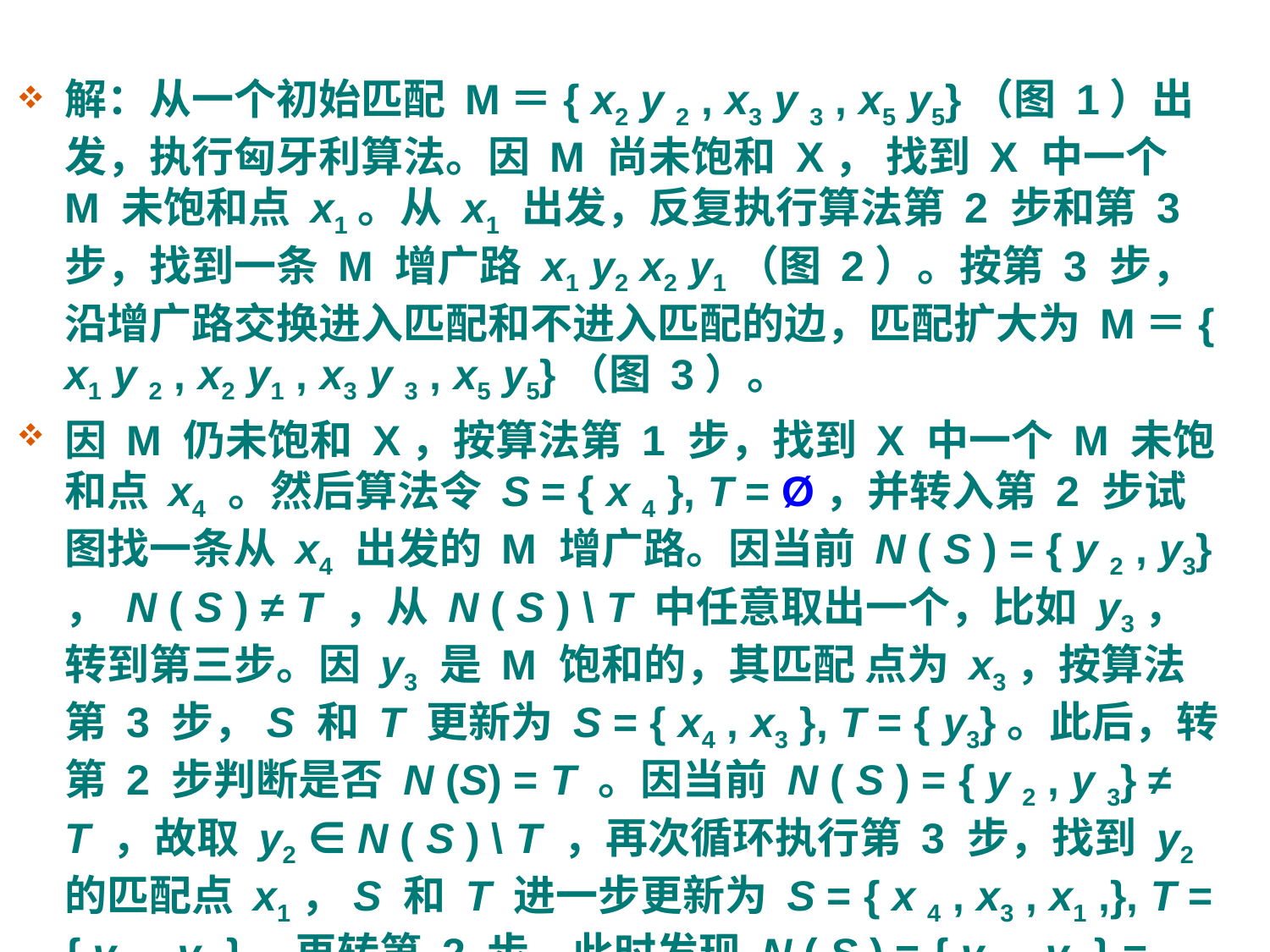

#
解：从一个初始匹配 M＝{ x2 y 2 , x3 y 3 , x5 y5}（图 1）出发，执行匈牙利算法。因 M 尚未饱和 X， 找到 X 中一个 M 未饱和点 x1。从 x1 出发，反复执行算法第 2 步和第 3 步，找到一条 M 增广路 x1 y2 x2 y1（图 2）。按第 3 步，沿增广路交换进入匹配和不进入匹配的边，匹配扩大为 M＝{ x1 y 2 , x2 y1 , x3 y 3 , x5 y5}（图 3）。
因 M 仍未饱和 X，按算法第 1 步，找到 X 中一个 M 未饱和点 x4 。然后算法令 S = { x 4 }, T = Ø，并转入第 2 步试图找一条从 x4 出发的 M 增广路。因当前 N ( S ) = { y 2 , y3} ， N ( S ) ≠ T ，从 N ( S ) \ T 中任意取出一个，比如 y3，转到第三步。因 y3 是 M 饱和的，其匹配 点为 x3，按算法第 3 步，S 和 T 更新为 S = { x4 , x3 }, T = { y3}。此后，转第 2 步判断是否 N (S) = T 。因当前 N ( S ) = { y 2 , y 3} ≠ T ，故取 y2 ∈ N ( S ) \ T ，再次循环执行第 3 步，找到 y2 的匹配点 x1，S 和 T 进一步更新为 S = { x 4 , x3 , x1 ,}, T = { y 3 , y2 }，再转第 2 步。此时发现 N ( S ) = { y 2 , y 3} = T ， 因此该图不存在完美匹配。